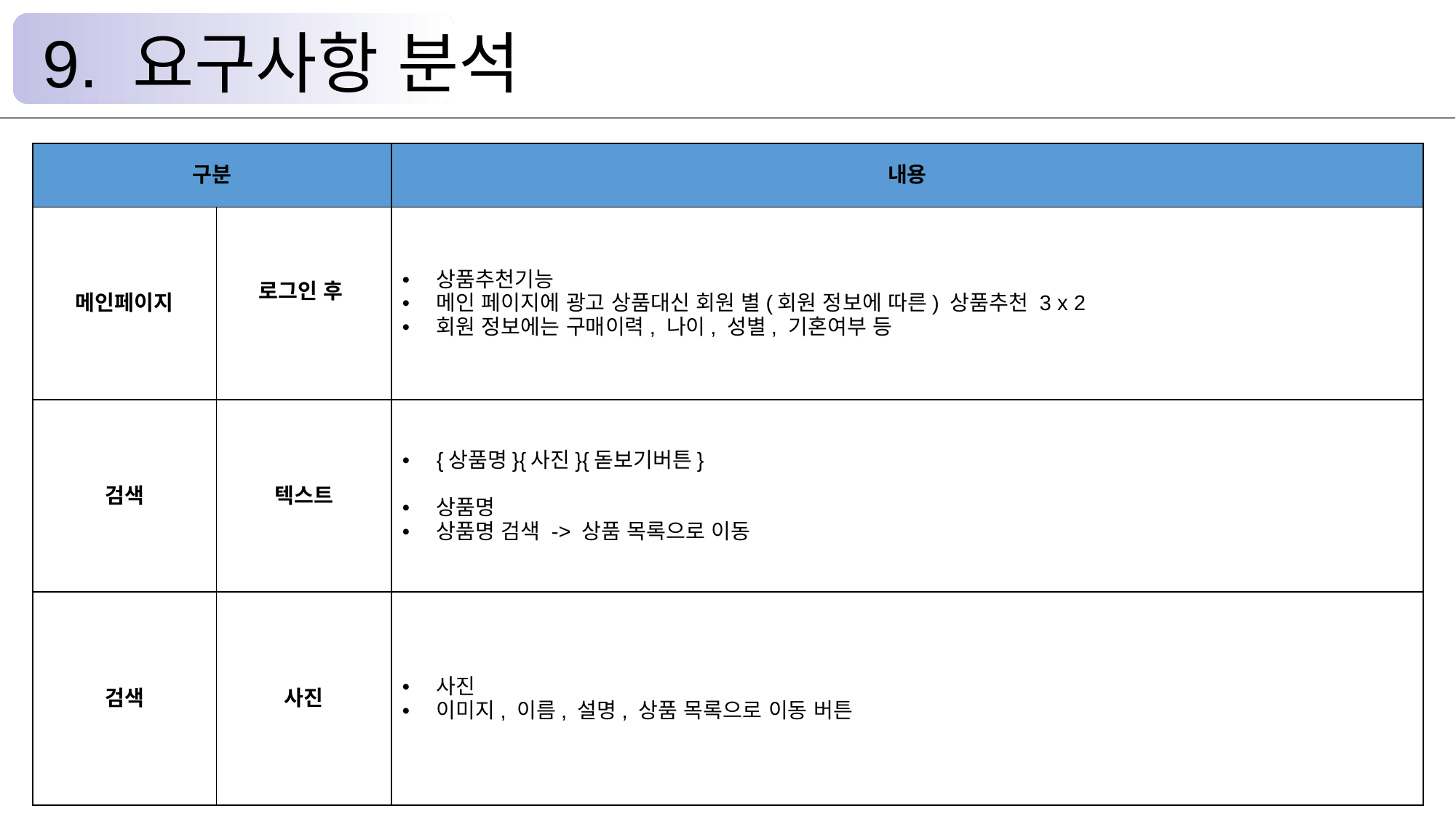

9. 요구사항 분석

| 구분 |  | 내용 |
| --- | --- | --- |
| 메인페이지 | 로그인 후 | 상품추천기능 메인 페이지에 광고 상품대신 회원 별(회원 정보에 따른) 상품추천 3 x 2 회원 정보에는 구매이력, 나이, 성별, 기혼여부 등 |
| 검색 | 텍스트 | {상품명}{사진}{돋보기버튼} 상품명 상품명 검색 -> 상품 목록으로 이동 |
| 검색 | 사진 | 사진 이미지, 이름, 설명, 상품 목록으로 이동 버튼 |